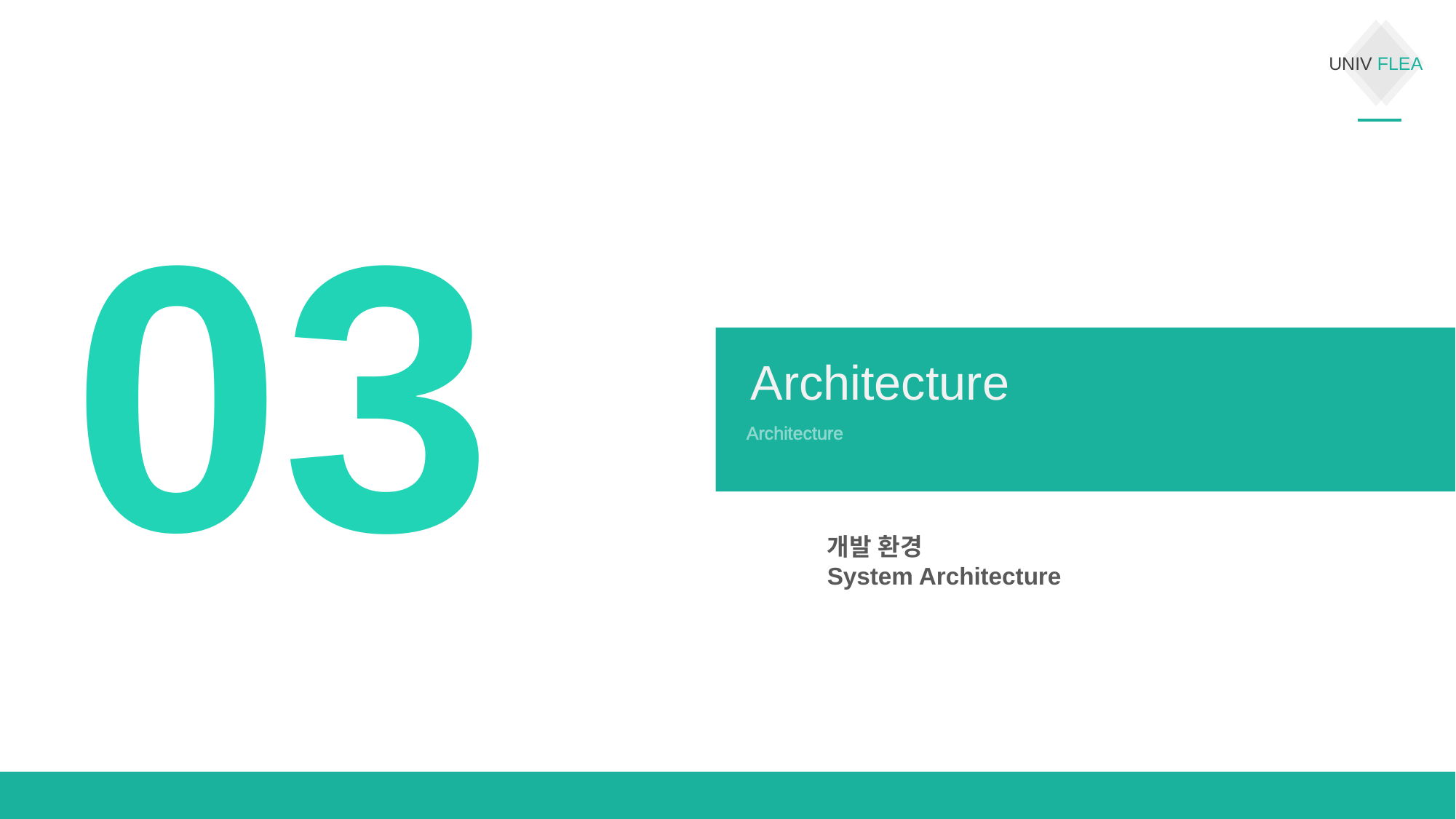

03

Architecture
Architecture
개발 환경
System Architecture